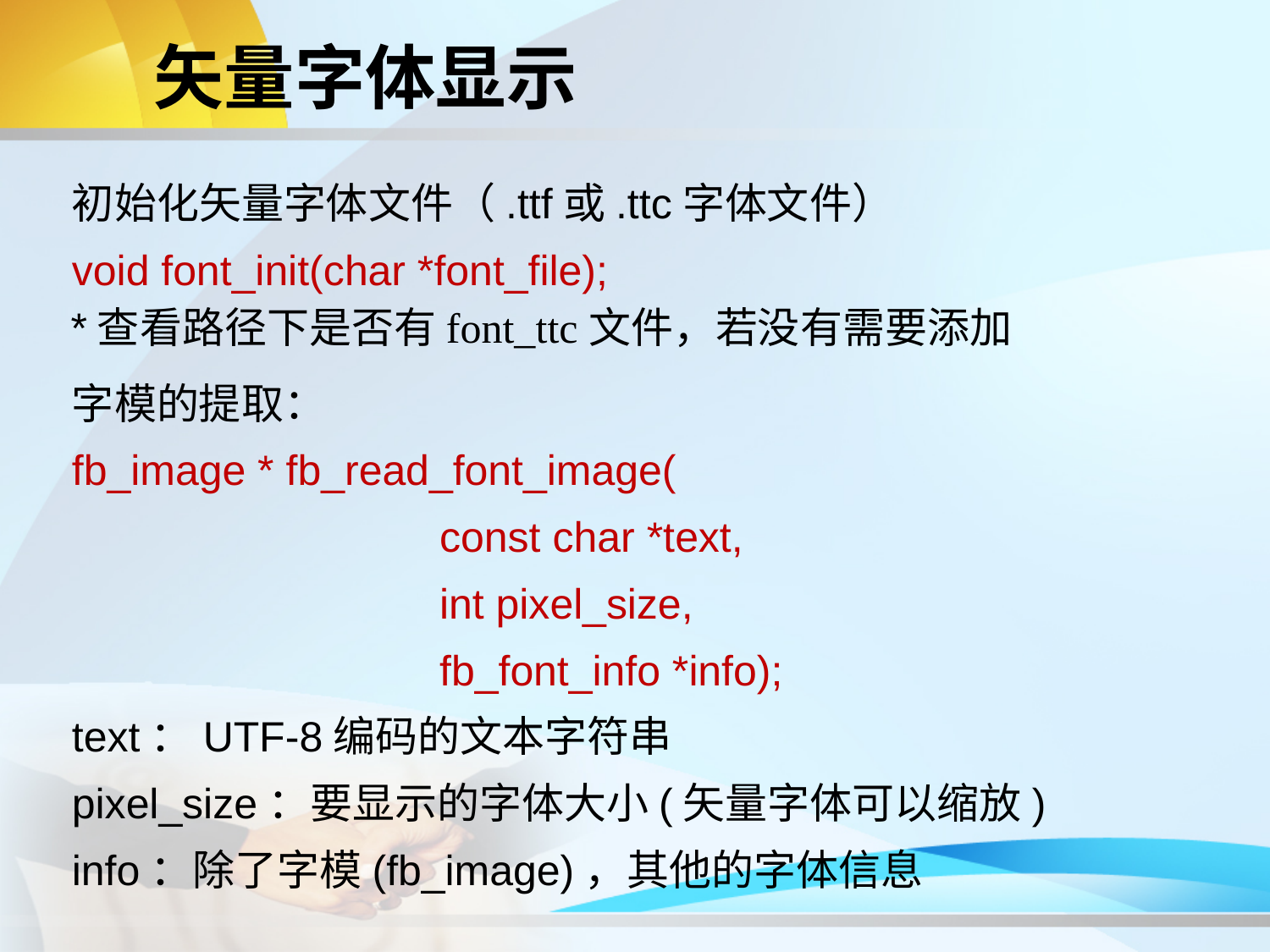

# 矢量字体显示
初始化矢量字体文件（.ttf或.ttc字体文件）
void font_init(char *font_file);

字模的提取：
fb_image * fb_read_font_image(
                               const char *text,
                               int pixel_size,
                               fb_font_info *info);
text：UTF-8编码的文本字符串
pixel_size：要显示的字体大小(矢量字体可以缩放)
info：除了字模(fb_image)，其他的字体信息

*查看路径下是否有font_ttc文件，若没有需要添加